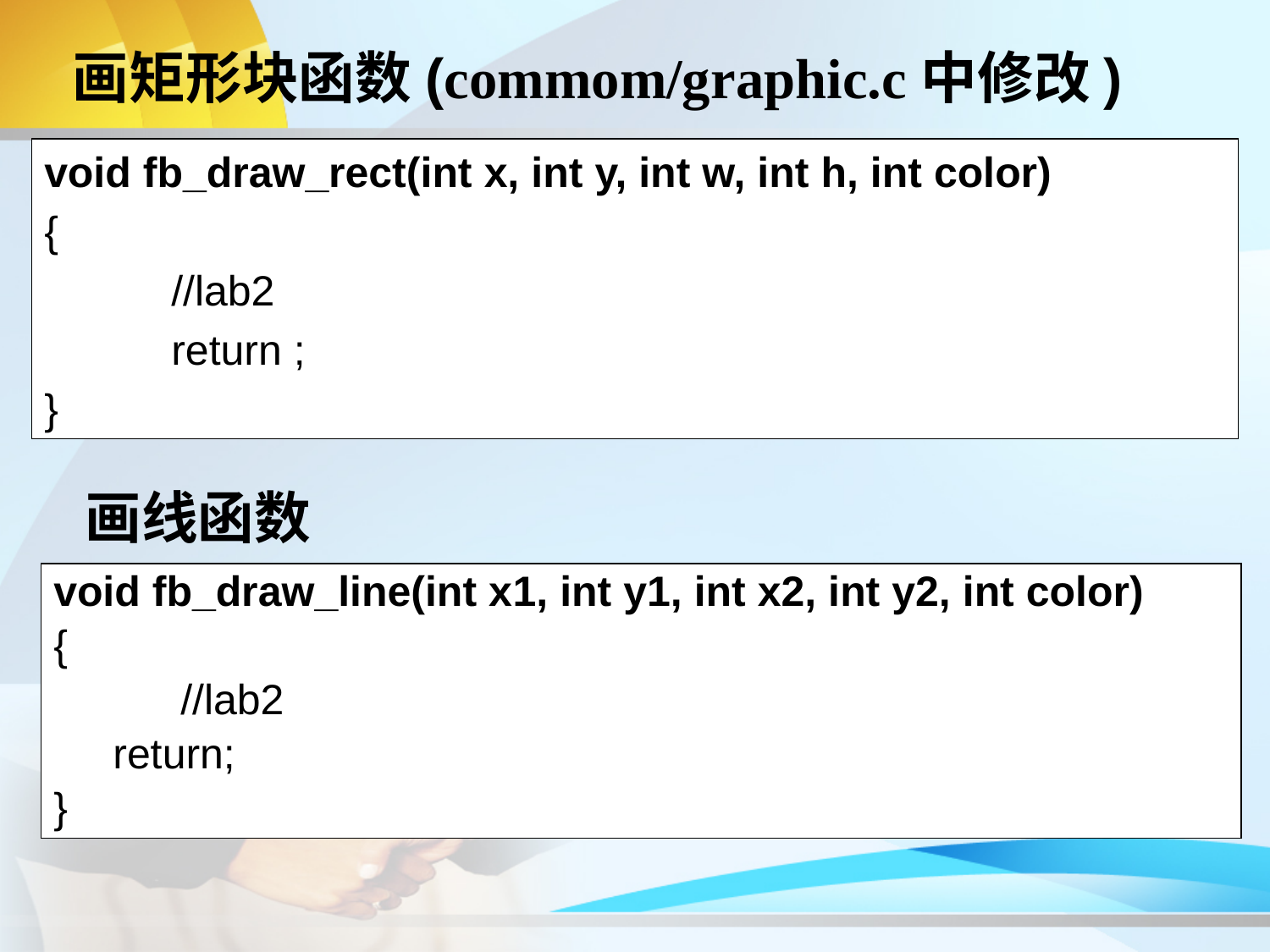

# 画矩形块函数(commom/graphic.c中修改)
void fb_draw_rect(int x, int y, int w, int h, int color)
{
	//lab2
	return ;
}
画线函数
void fb_draw_line(int x1, int y1, int x2, int y2, int color)
{
	//lab2
     return;
}